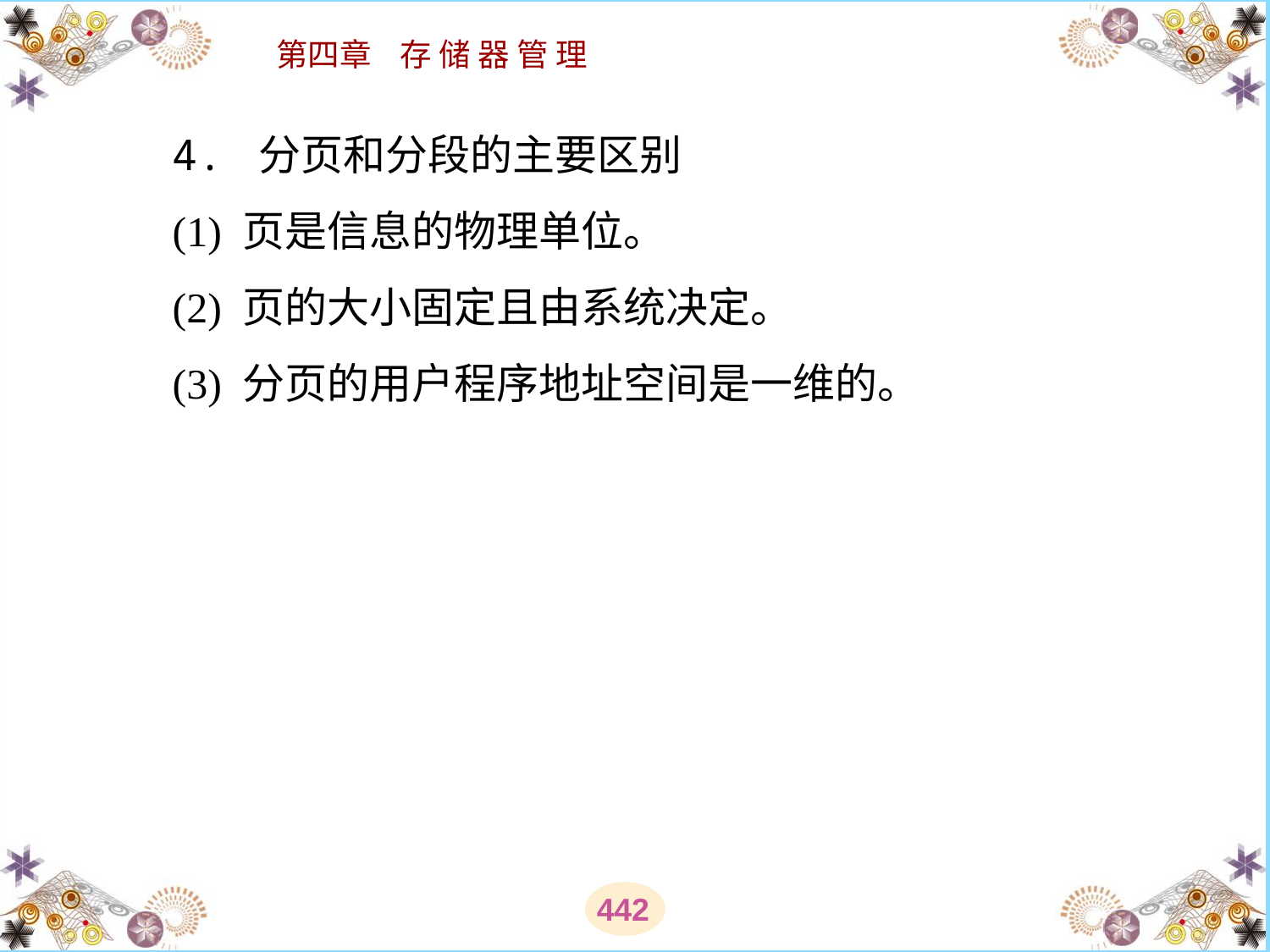

# 4. 分页和分段的主要区别 　　(1) 页是信息的物理单位。 　　(2) 页的大小固定且由系统决定。 　　(3) 分页的用户程序地址空间是一维的。